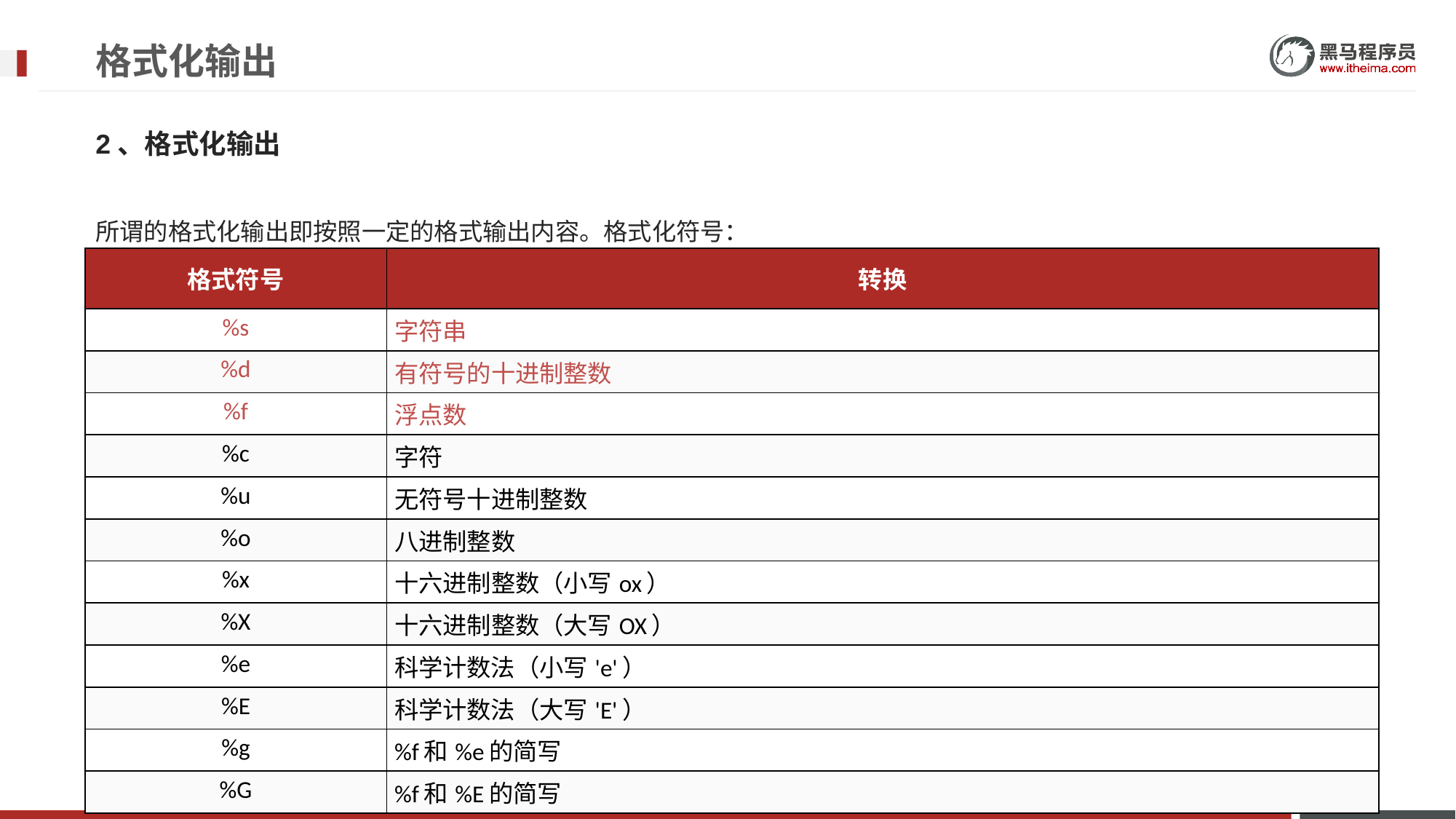

# 格式化输出
2、格式化输出
所谓的格式化输出即按照一定的格式输出内容。格式化符号：

| 格式符号 | 转换 |
| --- | --- |
| %s | 字符串 |
| %d | 有符号的十进制整数 |
| %f | 浮点数 |
| %c | 字符 |
| %u | 无符号十进制整数 |
| %o | 八进制整数 |
| %x | 十六进制整数（小写ox） |
| %X | 十六进制整数（大写OX） |
| %e | 科学计数法（小写'e'） |
| %E | 科学计数法（大写'E'） |
| %g | %f和%e的简写 |
| %G | %f和%E的简写 |